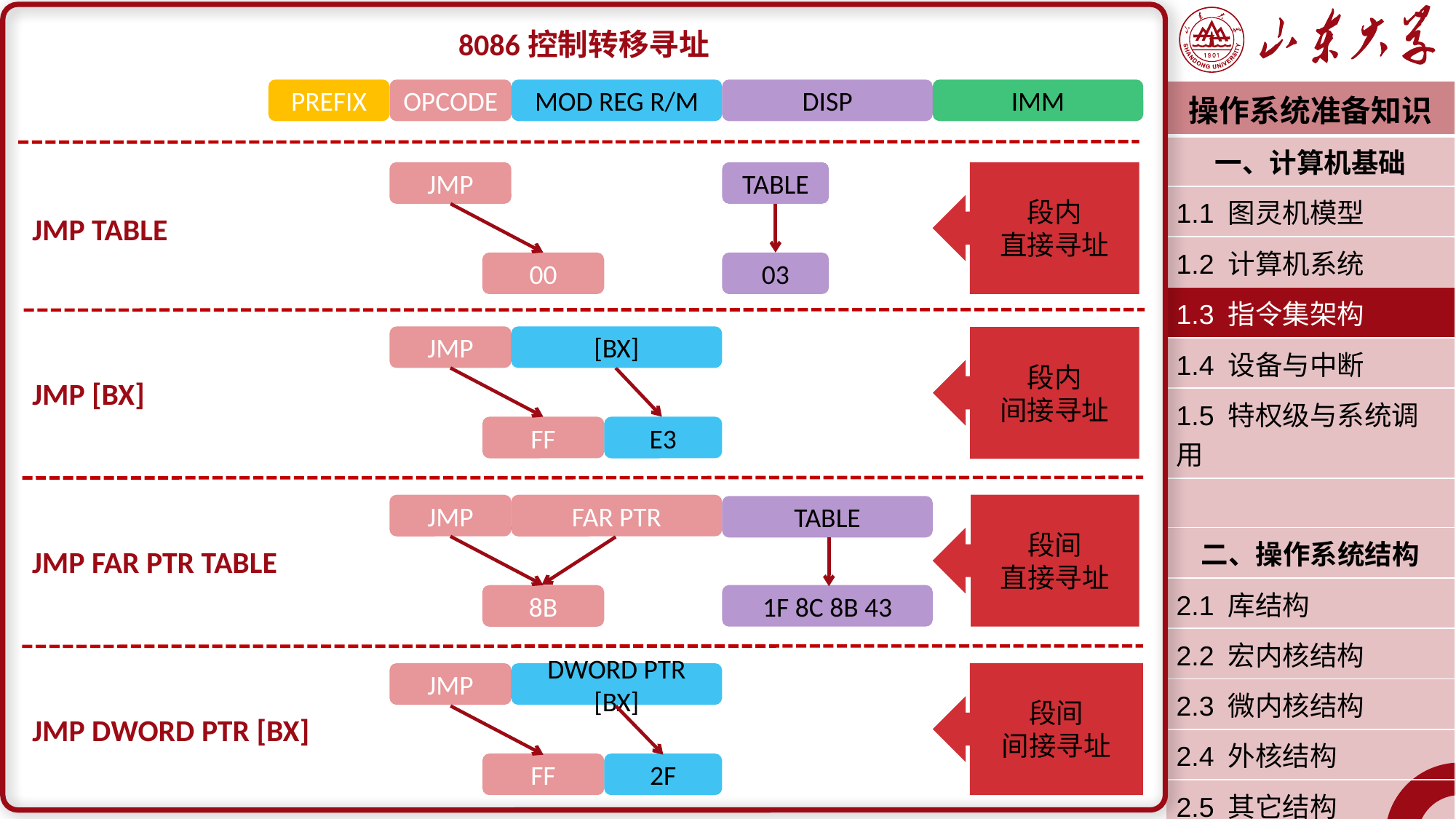

8086控制转移寻址
PREFIX
OPCODE
MOD REG R/M
DISP
IMM
| 操作系统准备知识 |
| --- |
| 一、计算机基础 |
| 1.1 图灵机模型 |
| 1.2 计算机系统 |
| 1.3 指令集架构 |
| 1.4 设备与中断 |
| 1.5 特权级与系统调用 |
|  |
| 二、操作系统结构 |
| 2.1 库结构 |
| 2.2 宏内核结构 |
| 2.3 微内核结构 |
| 2.4 外核结构 |
| 2.5 其它结构 |
| 潘润宇 2023.02 |
JMP
TABLE
段内
直接寻址
JMP TABLE
00
03
JMP
[BX]
段内
间接寻址
JMP [BX]
FF
E3
JMP
FAR PTR
段间
直接寻址
TABLE
JMP FAR PTR TABLE
1F 8C 8B 43
8B
JMP
DWORD PTR [BX]
段间
间接寻址
JMP DWORD PTR [BX]
FF
2F